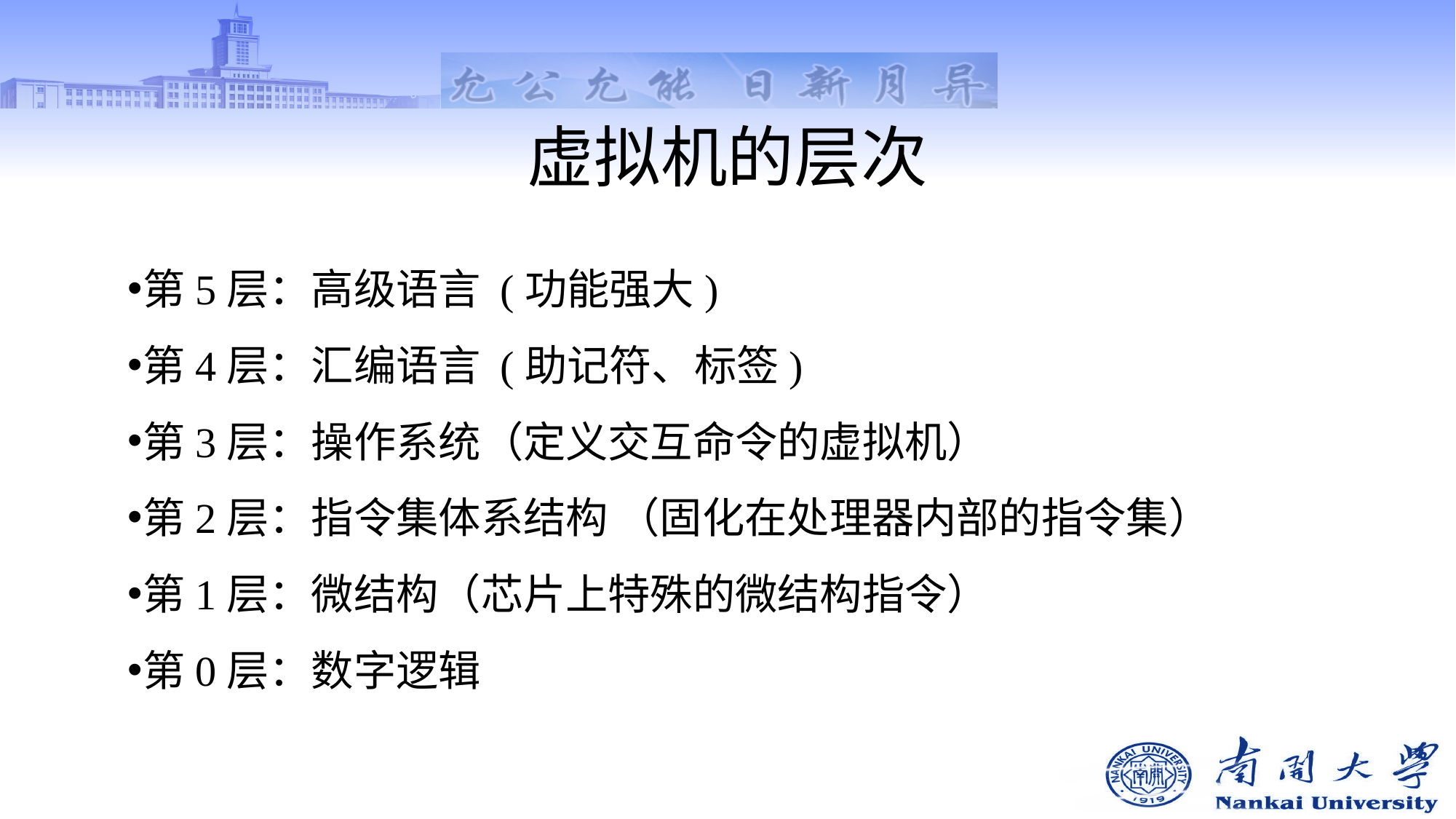

# 虚拟机的层次
第5层：高级语言 (功能强大)
第4层：汇编语言 (助记符、标签)
第3层：操作系统（定义交互命令的虚拟机）
第2层：指令集体系结构 （固化在处理器内部的指令集）
第1层：微结构（芯片上特殊的微结构指令）
第0层：数字逻辑